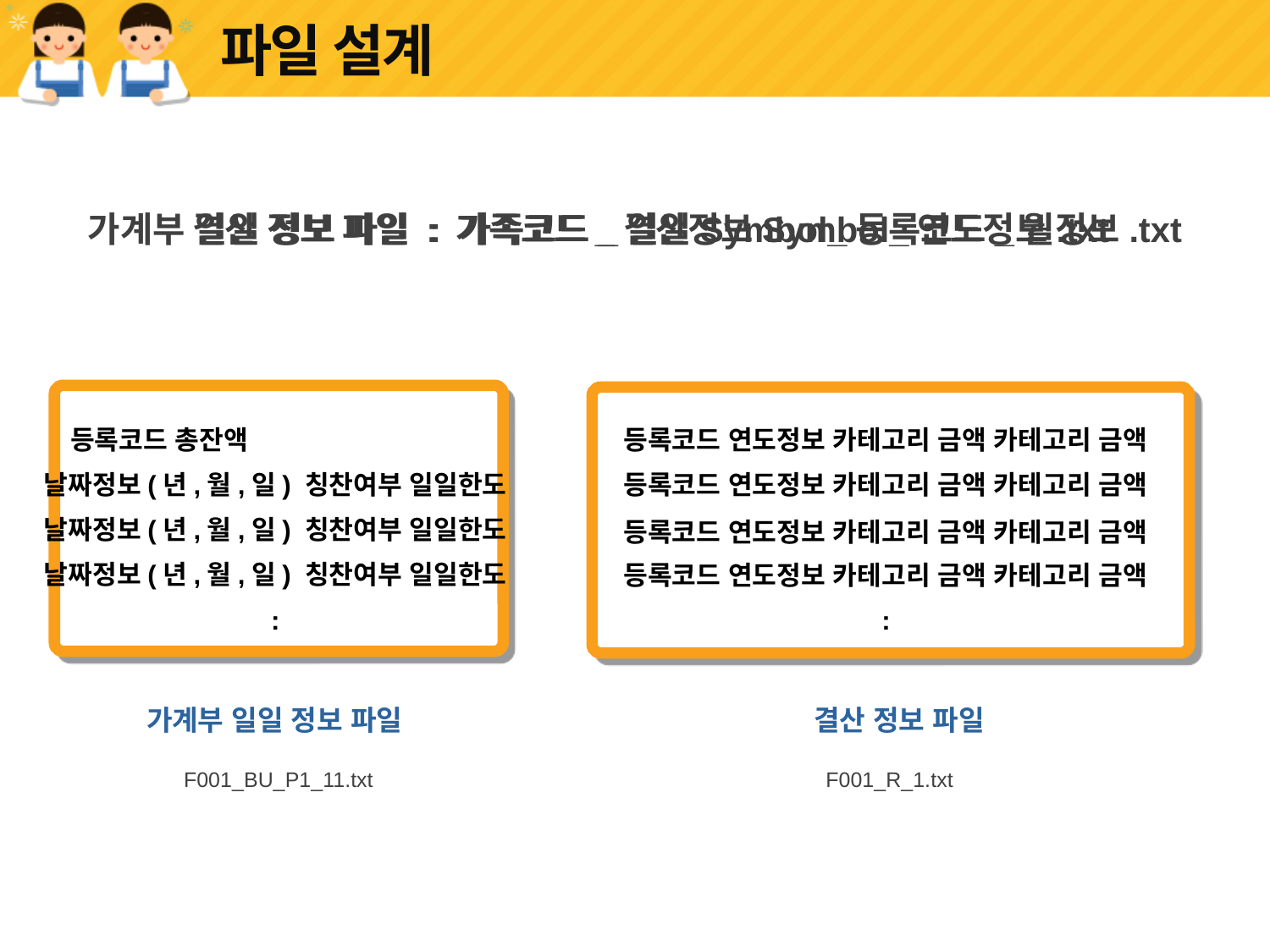

# 파일 설계
가계부 일일 정보 파일 : 가족코드_일일Symbol_등록코드_월정보.txt
결산 정보 파일 : 가족코드_결산정보Symbol_연도정보.txt

등록코드 총잔액
날짜정보(년,월,일) 칭찬여부 일일한도
날짜정보(년,월,일) 칭찬여부 일일한도
날짜정보(년,월,일) 칭찬여부 일일한도
:
가계부 일일 정보 파일
F001_BU_P1_11.txt

등록코드 연도정보 카테고리 금액 카테고리 금액
등록코드 연도정보 카테고리 금액 카테고리 금액
등록코드 연도정보 카테고리 금액 카테고리 금액
등록코드 연도정보 카테고리 금액 카테고리 금액
:
결산 정보 파일
F001_R_1.txt